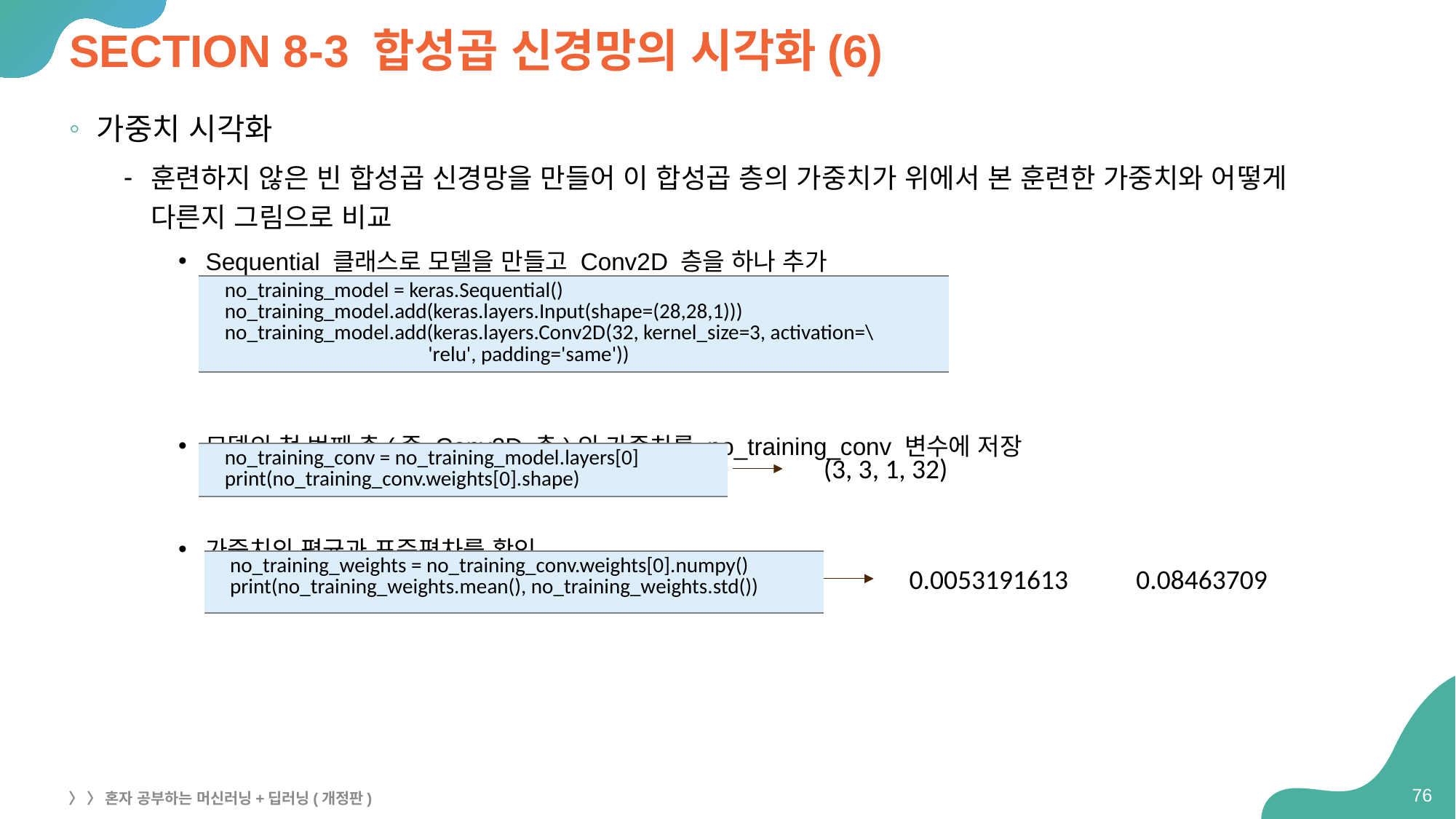

# SECTION 8-3 합성곱 신경망의 시각화(6)
가중치 시각화
훈련하지 않은 빈 합성곱 신경망을 만들어 이 합성곱 층의 가중치가 위에서 본 훈련한 가중치와 어떻게 다른지 그림으로 비교
Sequential 클래스로 모델을 만들고 Conv2D 층을 하나 추가

모델의 첫 번째 층(즉 Conv2D 층)의 가중치를 no_training_conv 변수에 저장

가중치의 평균과 표준편차를 확인
| no\_training\_model = keras.Sequential() no\_training\_model.add(keras.layers.Input(shape=(28,28,1))) no\_training\_model.add(keras.layers.Conv2D(32, kernel\_size=3, activation=\ 'relu', padding='same')) |
| --- |
| no\_training\_conv = no\_training\_model.layers[0] print(no\_training\_conv.weights[0].shape) |
| --- |
(3, 3, 1, 32)
| no\_training\_weights = no\_training\_conv.weights[0].numpy() print(no\_training\_weights.mean(), no\_training\_weights.std()) |
| --- |
0.0053191613           0.08463709
76
〉 〉 혼자 공부하는 머신러닝+딥러닝(개정판)